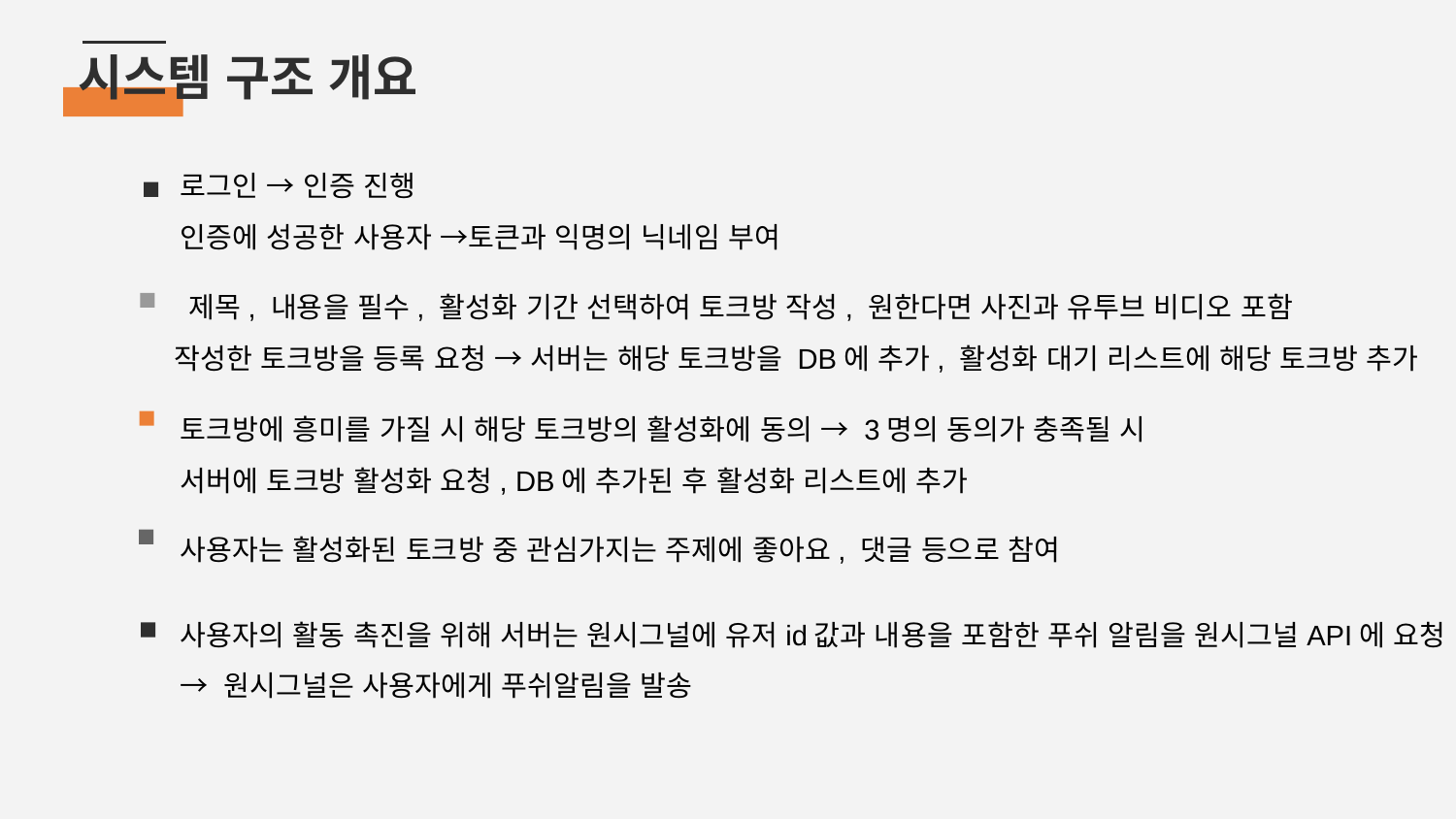

# 시스템 구조 개요

로그인 → 인증 진행
인증에 성공한 사용자 →토큰과 익명의 닉네임 부여

 제목, 내용을 필수, 활성화 기간 선택하여 토크방 작성, 원한다면 사진과 유투브 비디오 포함
작성한 토크방을 등록 요청 → 서버는 해당 토크방을 DB에 추가, 활성화 대기 리스트에 해당 토크방 추가

토크방에 흥미를 가질 시 해당 토크방의 활성화에 동의 → 3명의 동의가 충족될 시
서버에 토크방 활성화 요청, DB에 추가된 후 활성화 리스트에 추가

사용자는 활성화된 토크방 중 관심가지는 주제에 좋아요, 댓글 등으로 참여

사용자의 활동 촉진을 위해 서버는 원시그널에 유저id값과 내용을 포함한 푸쉬 알림을 원시그널API에 요청
→ 원시그널은 사용자에게 푸쉬알림을 발송